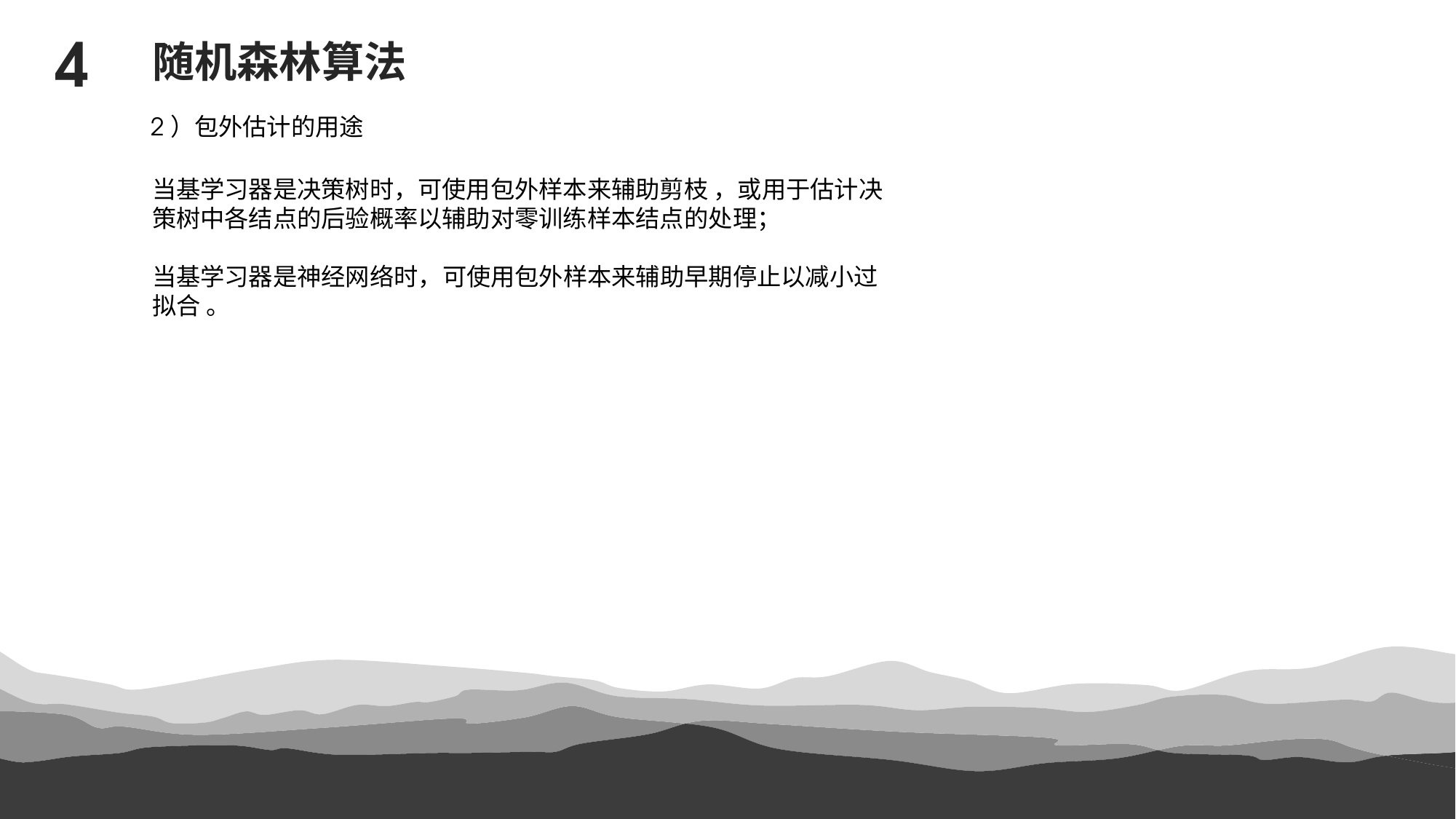

4
随机森林算法
2）包外估计的用途
当基学习器是决策树时，可使用包外样本来辅助剪枝 ，或用于估计决策树中各结点的后验概率以辅助对零训练样本结点的处理；

当基学习器是神经网络时，可使用包外样本来辅助早期停止以减小过拟合 。